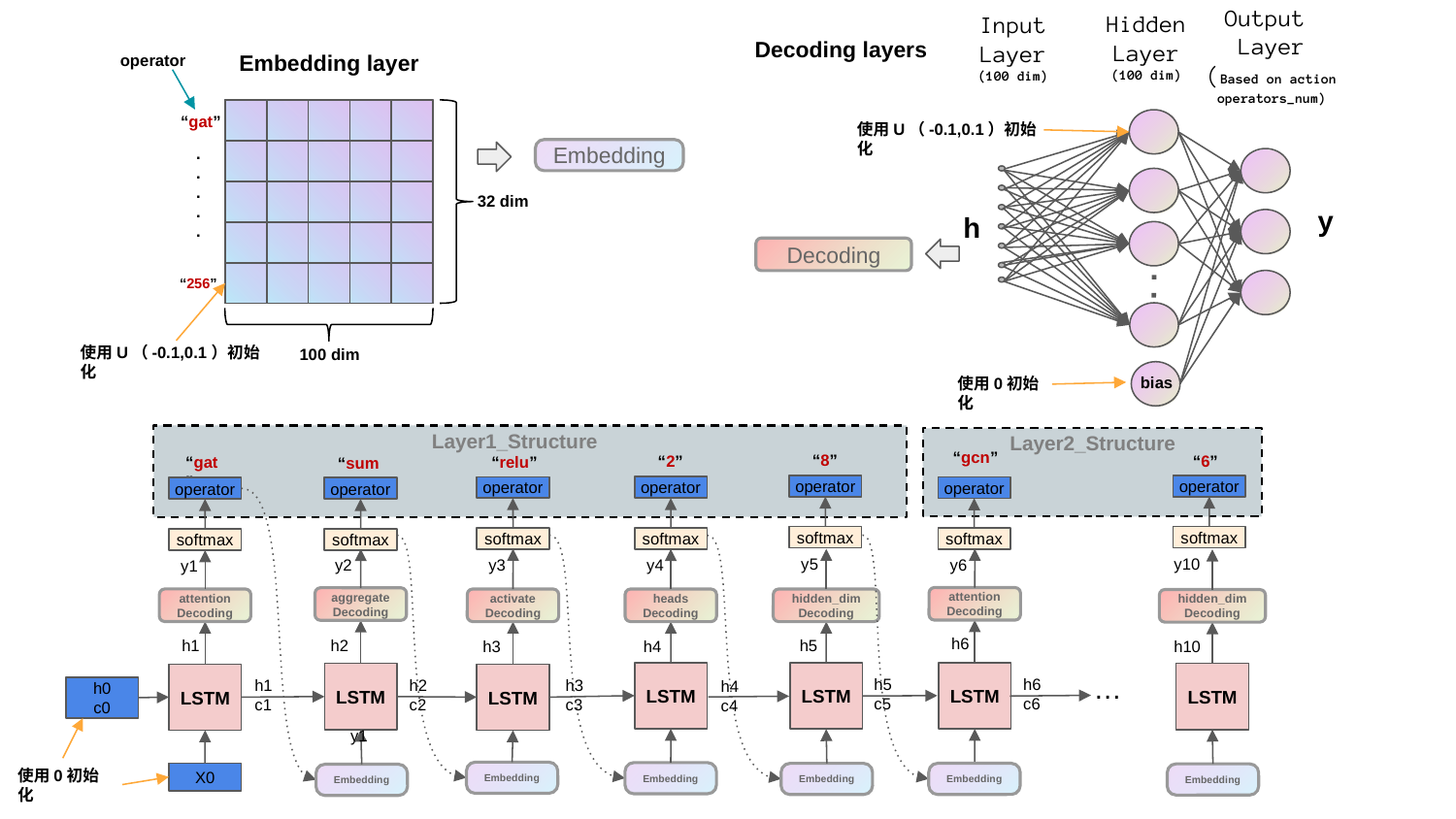

Output
Layer
(Based on action operators_num)
Hidden Layer
(100 dim)
Input Layer
(100 dim)
Decoding layers
Embedding layer
operator
“gat”

使用U（-0.1,0.1）初始化
.
.
.
.
.
Embedding

32 dim

y
h

Decoding

“256”

100 dim
使用U（-0.1,0.1）初始化

bias
使用0初始化
Layer1_Structure
Layer2_Structure

“8”
“6”
“2”
“gat”
“relu”
“sum”
“gcn”
operator
operator
operator
operator
operator
operator
operator
softmax
softmax
softmax
softmax
softmax
softmax
softmax
y10
y5
y4
y3
y6
y2
y1
attention
Decoding
aggregate
Decoding
attention
Decoding
activate
Decoding
heads
Decoding
hidden_dim
Decoding
hidden_dim
Decoding
h6
h1
h2
h5
h10
h4
h3
h5
c5
h6
c6
h1
c1
h2
c2
h3
c3
h4
c4

LSTM
LSTM
LSTM
LSTM
LSTM
…
LSTM
LSTM
h0
c0
y1
使用0初始化
Embedding
Embedding
X0
Embedding
Embedding
Embedding
Embedding